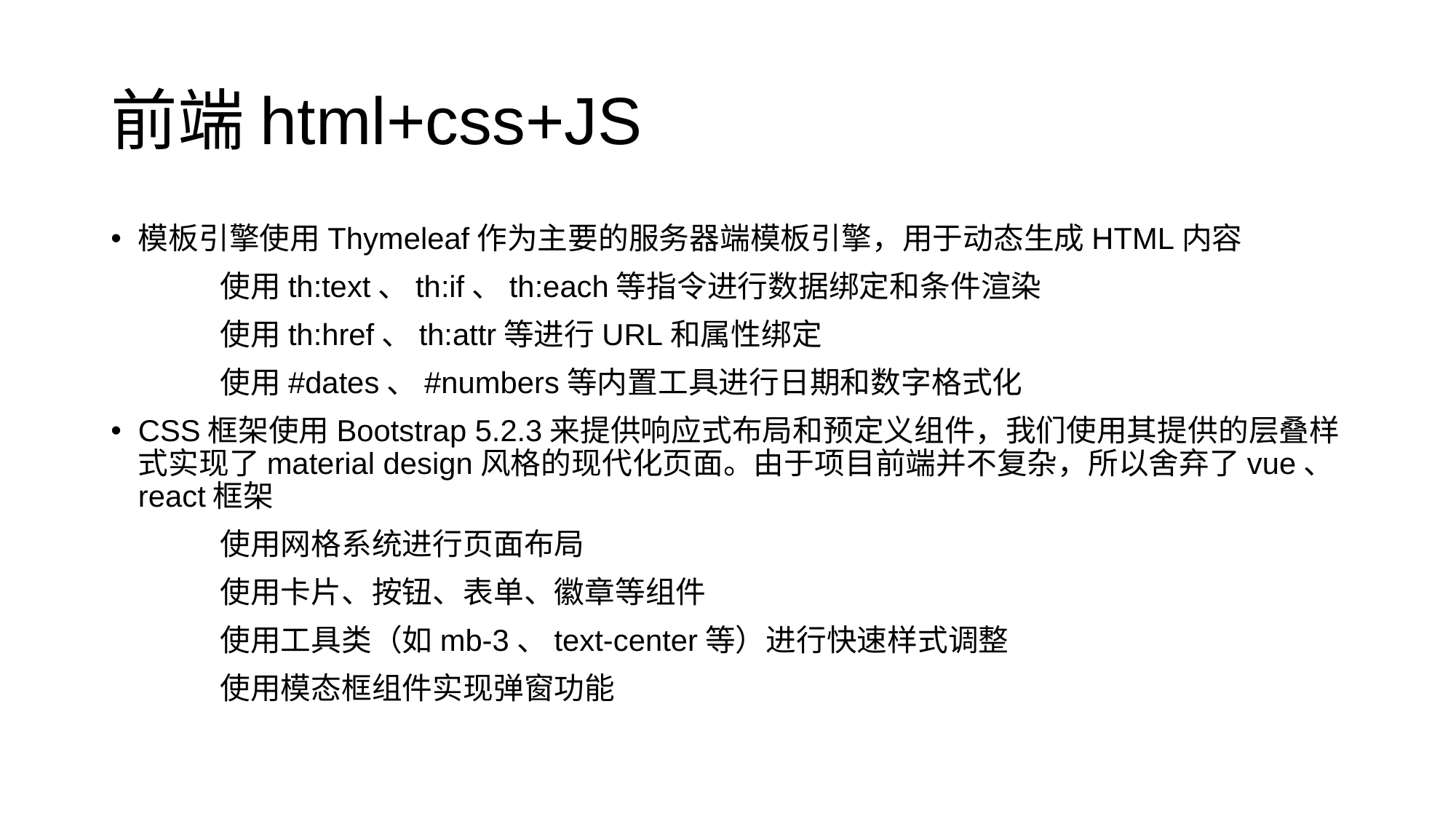

# 前端html+css+JS
模板引擎使用Thymeleaf作为主要的服务器端模板引擎，用于动态生成HTML内容
	使用th:text、th:if、th:each等指令进行数据绑定和条件渲染
	使用th:href、th:attr等进行URL和属性绑定
	使用#dates、#numbers等内置工具进行日期和数字格式化
CSS框架使用Bootstrap 5.2.3来提供响应式布局和预定义组件，我们使用其提供的层叠样式实现了material design风格的现代化页面。由于项目前端并不复杂，所以舍弃了vue、react框架
	使用网格系统进行页面布局
	使用卡片、按钮、表单、徽章等组件
	使用工具类（如mb-3、text-center等）进行快速样式调整
	使用模态框组件实现弹窗功能